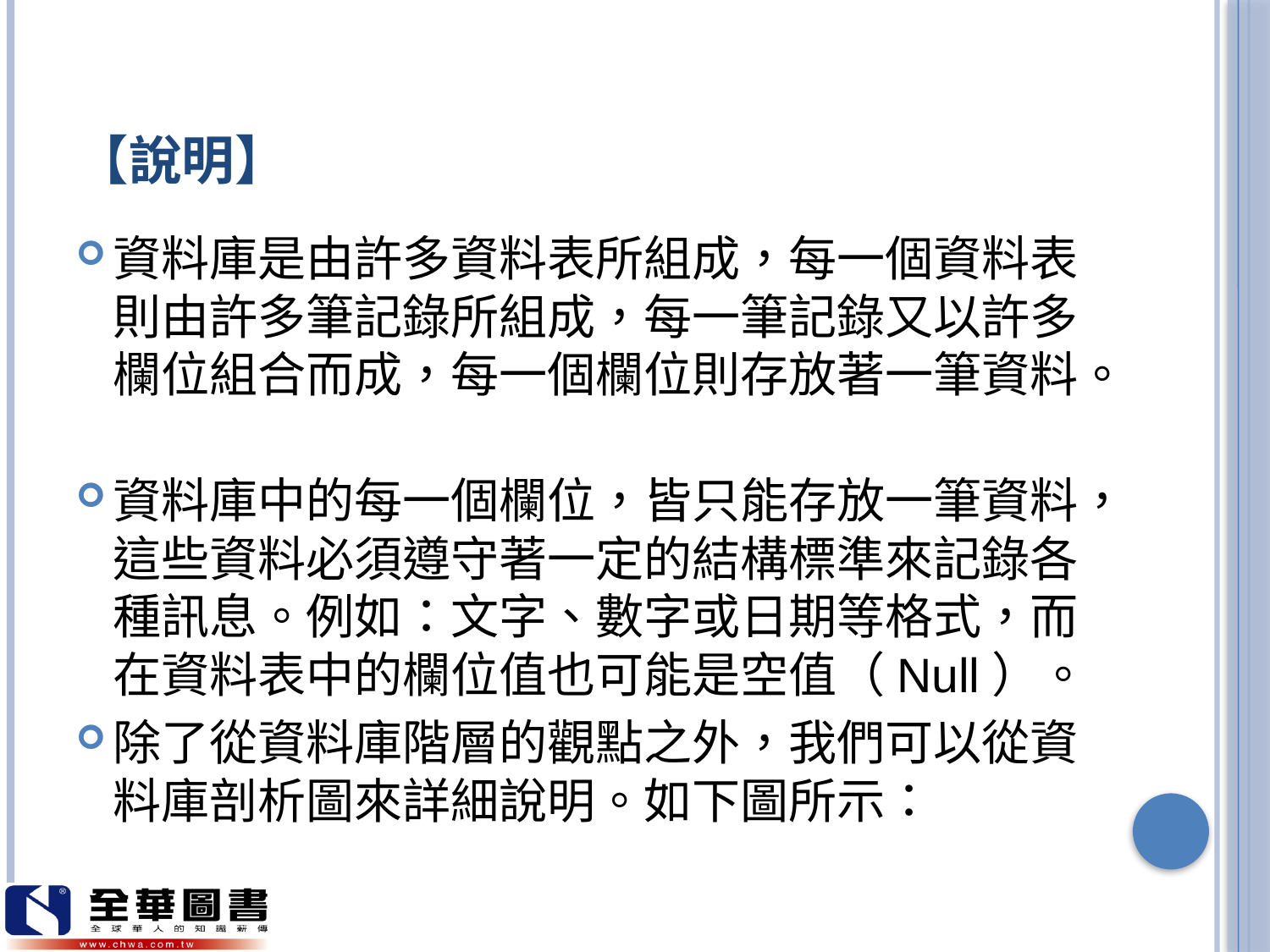

# 【說明】
資料庫是由許多資料表所組成，每一個資料表則由許多筆記錄所組成，每一筆記錄又以許多欄位組合而成，每一個欄位則存放著一筆資料。
資料庫中的每一個欄位，皆只能存放一筆資料，這些資料必須遵守著一定的結構標準來記錄各種訊息。例如：文字、數字或日期等格式，而在資料表中的欄位值也可能是空值（Null）。
除了從資料庫階層的觀點之外，我們可以從資料庫剖析圖來詳細說明。如下圖所示：